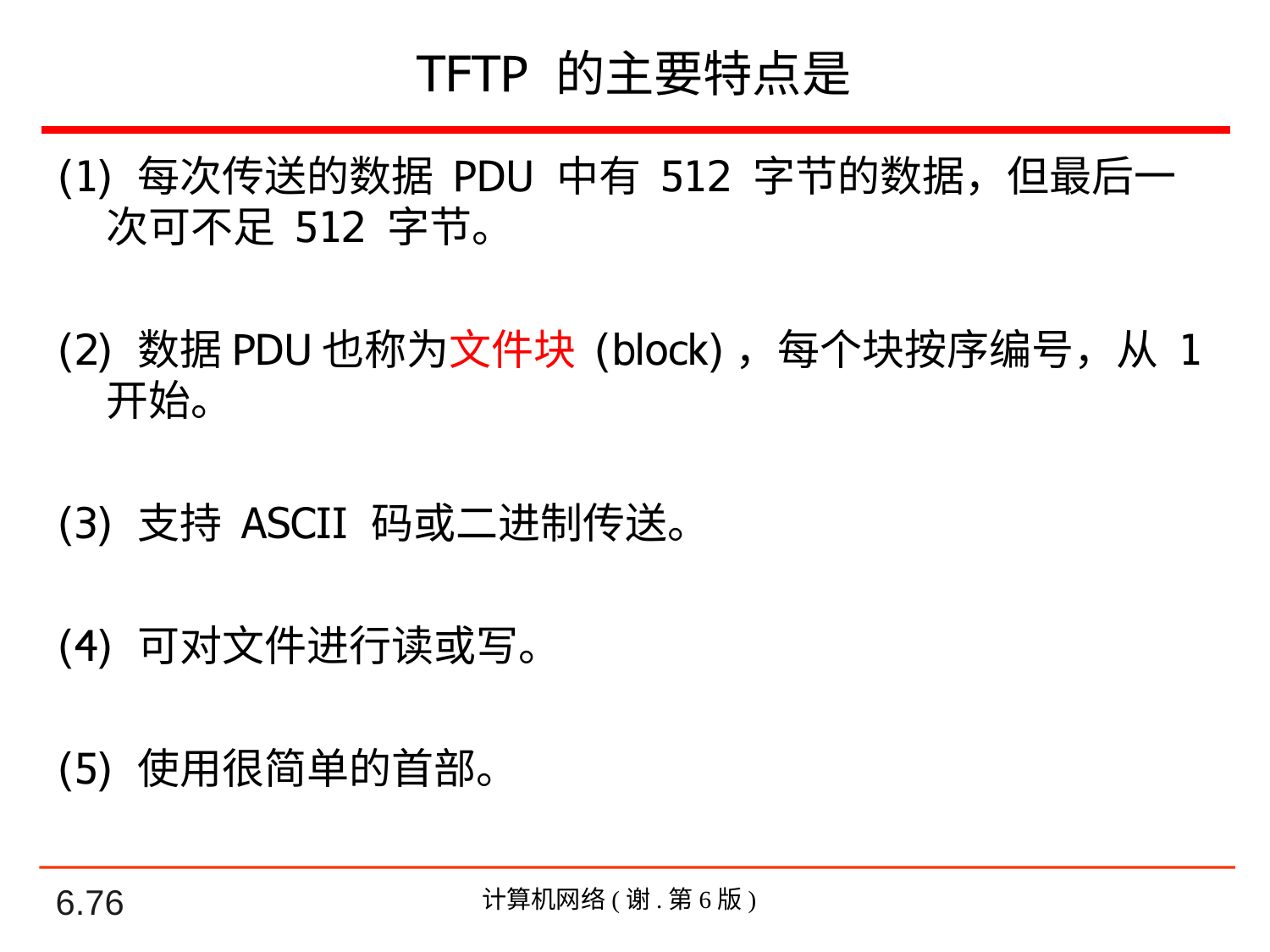

# TFTP 的主要特点是
(1) 每次传送的数据 PDU 中有 512 字节的数据，但最后一次可不足 512 字节。

(2) 数据PDU也称为文件块 (block)，每个块按序编号，从 1 开始。

(3) 支持 ASCII 码或二进制传送。

(4) 可对文件进行读或写。

(5) 使用很简单的首部。